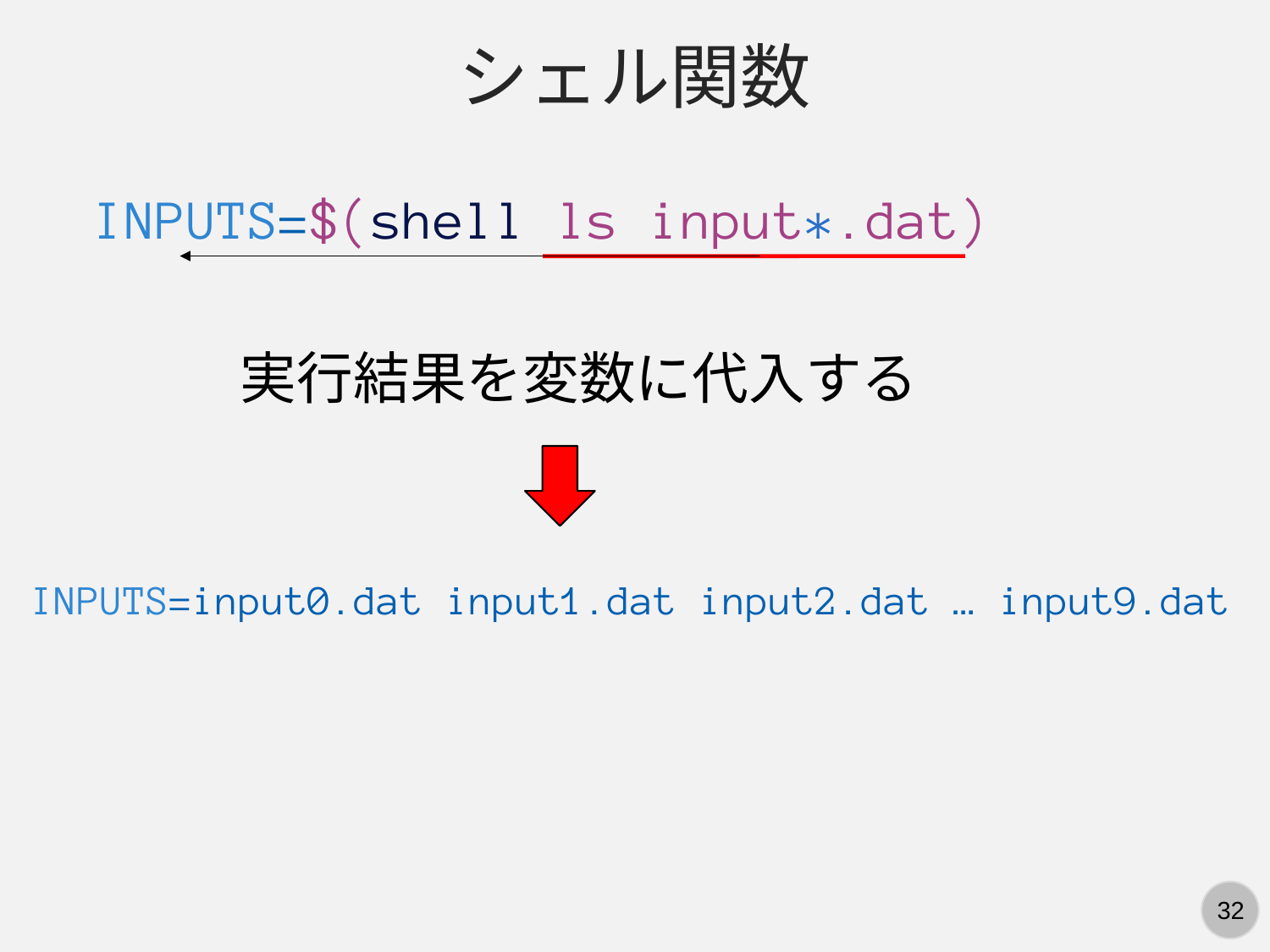

シェル関数
INPUTS=$(shell ls input*.dat)

実行結果を変数に代入する

INPUTS=input0.dat input1.dat input2.dat … input9.dat